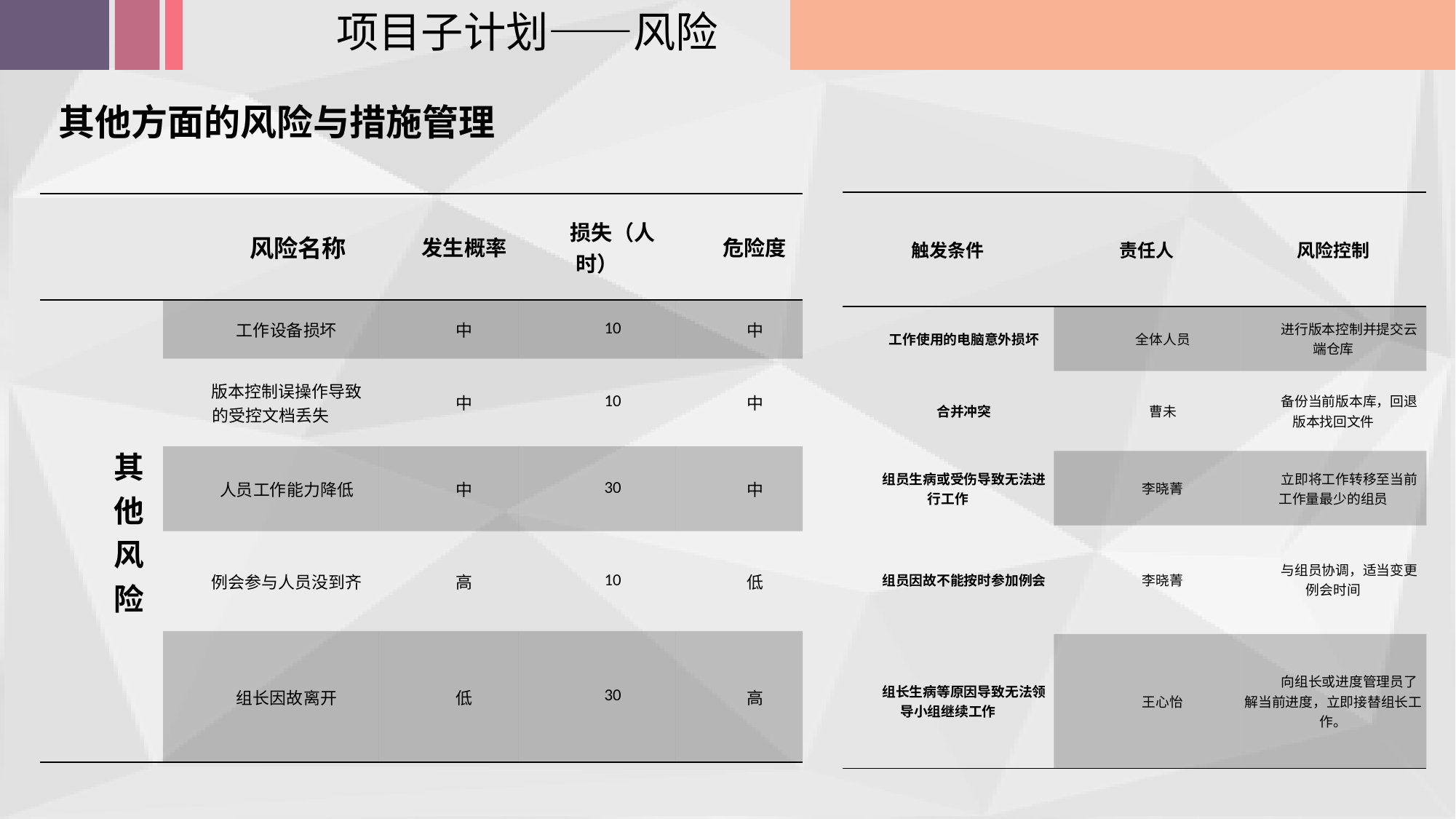

项目子计划——风险
其他方面的风险与措施管理
| 触发条件 | 责任人 | 风险控制 |
| --- | --- | --- |
| 工作使用的电脑意外损坏 | 全体人员 | 进行版本控制并提交云端仓库 |
| 合并冲突 | 曹未 | 备份当前版本库，回退版本找回文件 |
| 组员生病或受伤导致无法进行工作 | 李晓菁 | 立即将工作转移至当前工作量最少的组员 |
| 组员因故不能按时参加例会 | 李晓菁 | 与组员协调，适当变更例会时间 |
| 组长生病等原因导致无法领导小组继续工作 | 王心怡 | 向组长或进度管理员了解当前进度，立即接替组长工作。 |
|  | 风险名称 | 发生概率 | 损失（人时） | 危险度 |
| --- | --- | --- | --- | --- |
| 其 他 风 险 | 工作设备损坏 | 中 | 10 | 中 |
|  | 版本控制误操作导致的受控文档丢失 | 中 | 10 | 中 |
|  | 人员工作能力降低 | 中 | 30 | 中 |
|  | 例会参与人员没到齐 | 高 | 10 | 低 |
|  | 组长因故离开 | 低 | 30 | 高 |